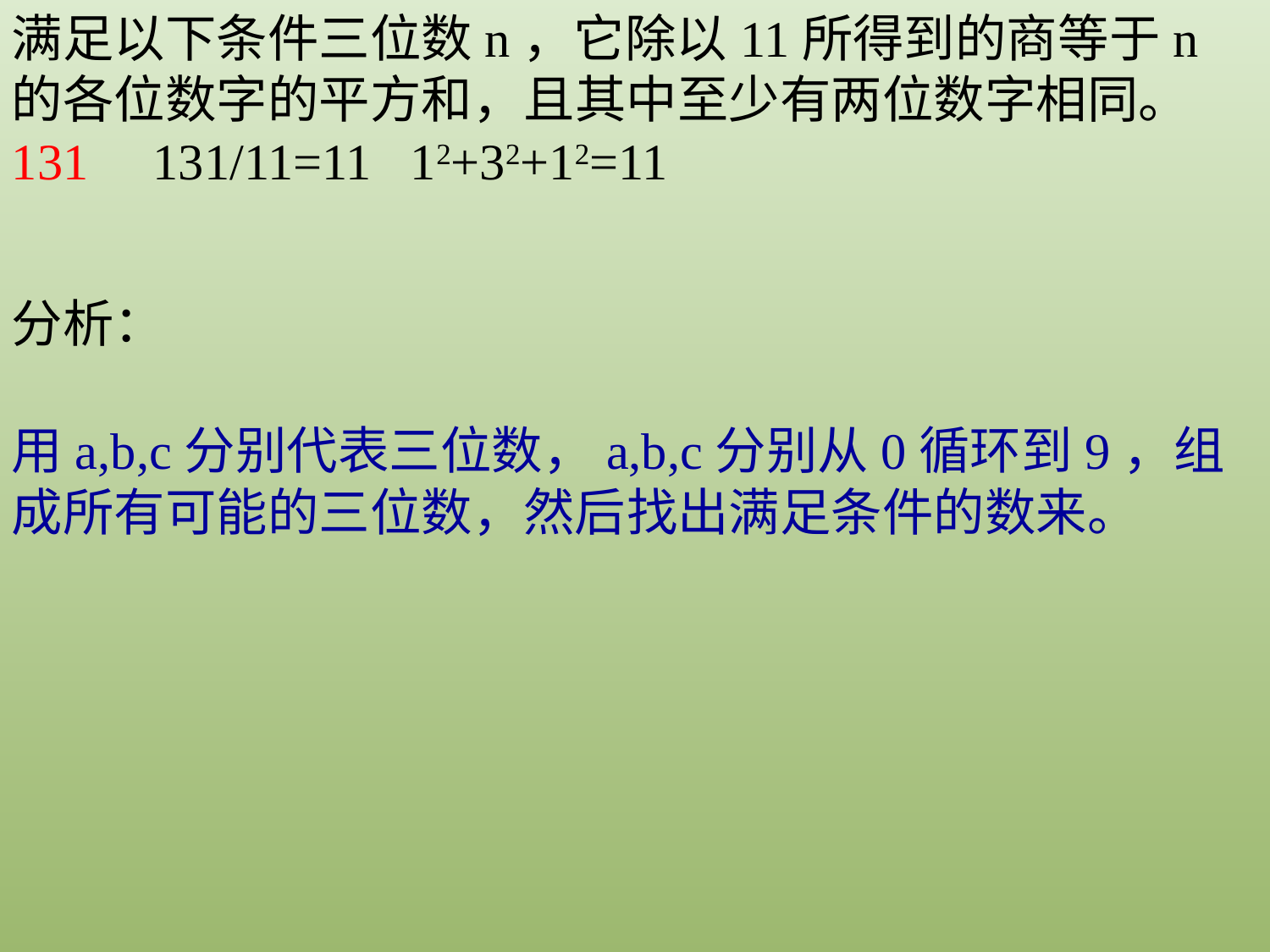

满足以下条件三位数n，它除以11所得到的商等于n的各位数字的平方和，且其中至少有两位数字相同。  131     131/11=11   12+32+12=11
分析：
用a,b,c分别代表三位数，a,b,c分别从0循环到9，组成所有可能的三位数，然后找出满足条件的数来。
164